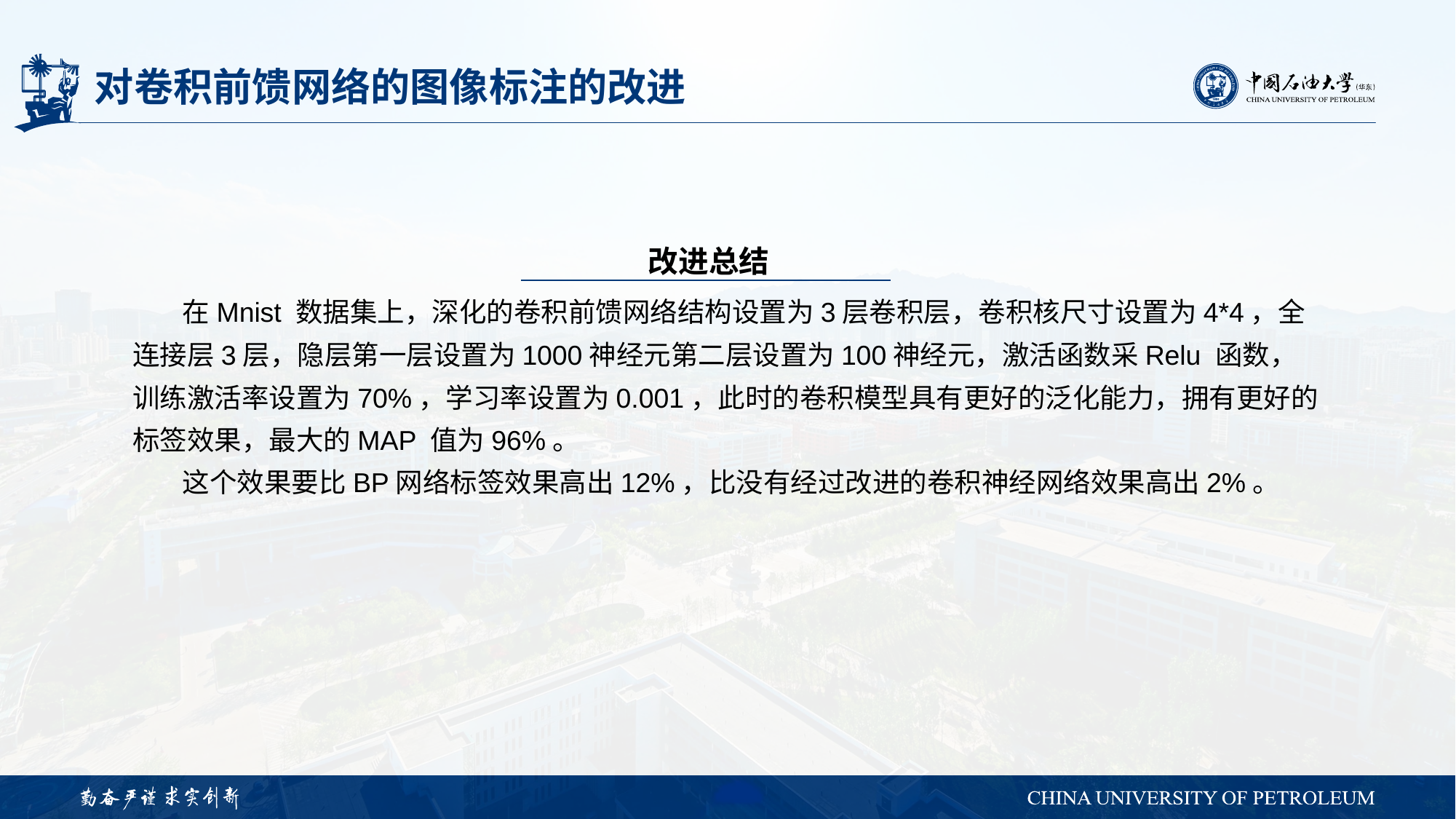

# 对卷积前馈网络的图像标注的改进
改进总结
       在Mnist 数据集上，深化的卷积前馈网络结构设置为3层卷积层，卷积核尺寸设置为4*4，全连接层3层，隐层第一层设置为1000神经元第二层设置为100神经元，激活函数采Relu 函数，训练激活率设置为70%，学习率设置为0.001，此时的卷积模型具有更好的泛化能力，拥有更好的标签效果，最大的MAP 值为96%。
       这个效果要比BP网络标签效果高出12%，比没有经过改进的卷积神经网络效果高出2%。